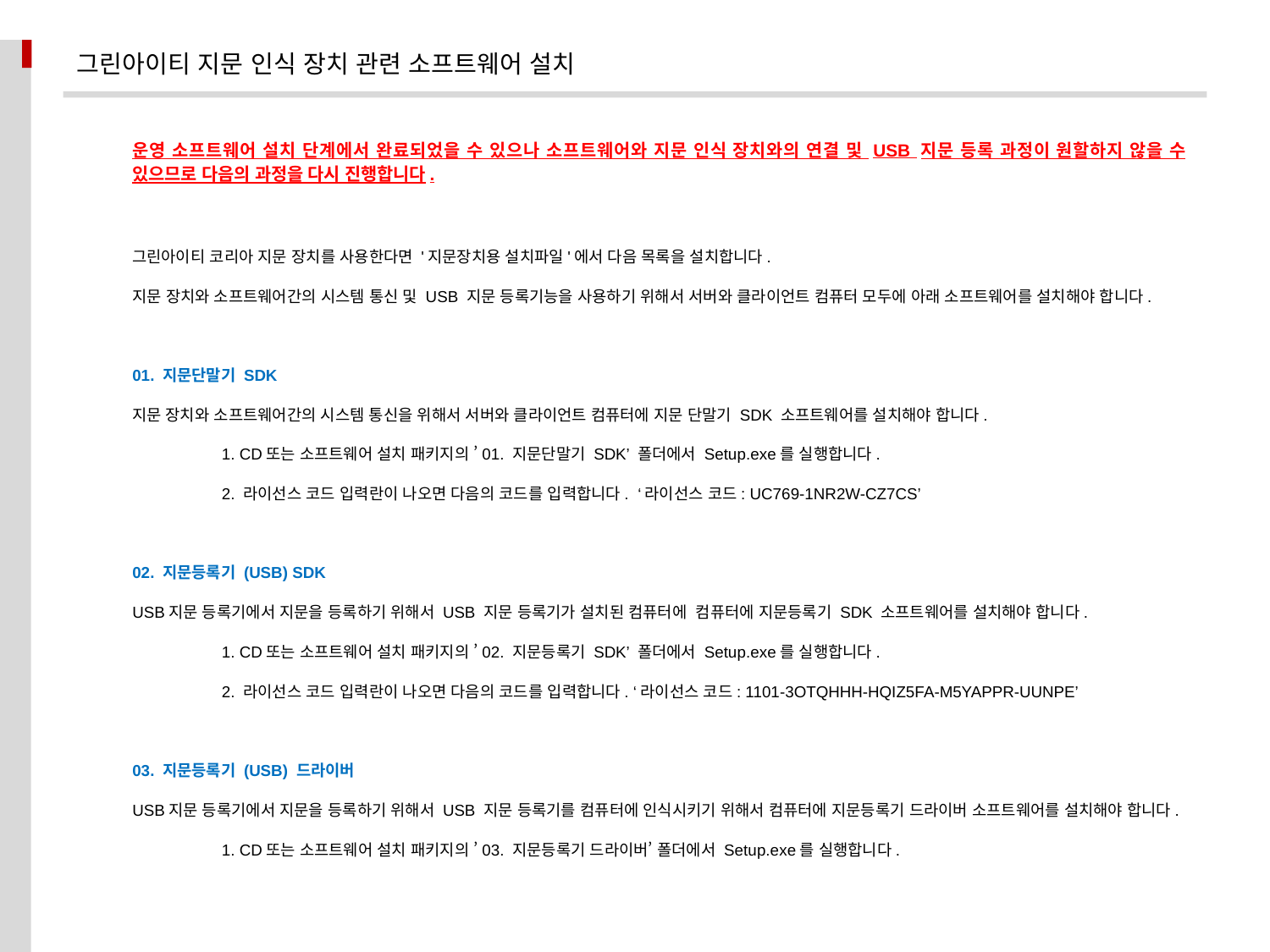

그린아이티 지문 인식 장치 관련 소프트웨어 설치

운영 소프트웨어 설치 단계에서 완료되었을 수 있으나 소프트웨어와 지문 인식 장치와의 연결 및 USB 지문 등록 과정이 원할하지 않을 수 있으므로 다음의 과정을 다시 진행합니다.

그린아이티 코리아 지문 장치를 사용한다면 '지문장치용 설치파일'에서 다음 목록을 설치합니다.
지문 장치와 소프트웨어간의 시스템 통신 및 USB 지문 등록기능을 사용하기 위해서 서버와 클라이언트 컴퓨터 모두에 아래 소프트웨어를 설치해야 합니다.

01. 지문단말기 SDK
지문 장치와 소프트웨어간의 시스템 통신을 위해서 서버와 클라이언트 컴퓨터에 지문 단말기 SDK 소프트웨어를 설치해야 합니다.
	1. CD또는 소프트웨어 설치 패키지의 ’01. 지문단말기 SDK’ 폴더에서 Setup.exe를 실행합니다.
	2. 라이선스 코드 입력란이 나오면 다음의 코드를 입력합니다.  ‘라이선스 코드: UC769-1NR2W-CZ7CS’

02. 지문등록기 (USB) SDK
USB지문 등록기에서 지문을 등록하기 위해서 USB 지문 등록기가 설치된 컴퓨터에  컴퓨터에 지문등록기 SDK 소프트웨어를 설치해야 합니다.
	1. CD또는 소프트웨어 설치 패키지의 ’02. 지문등록기 SDK’ 폴더에서 Setup.exe를 실행합니다.
	2. 라이선스 코드 입력란이 나오면 다음의 코드를 입력합니다. ‘라이선스 코드: 1101-3OTQHHH-HQIZ5FA-M5YAPPR-UUNPE’

03. 지문등록기 (USB) 드라이버
USB지문 등록기에서 지문을 등록하기 위해서 USB 지문 등록기를 컴퓨터에 인식시키기 위해서 컴퓨터에 지문등록기 드라이버 소프트웨어를 설치해야 합니다.
	1. CD또는 소프트웨어 설치 패키지의 ’03. 지문등록기 드라이버’ 폴더에서 Setup.exe를 실행합니다.